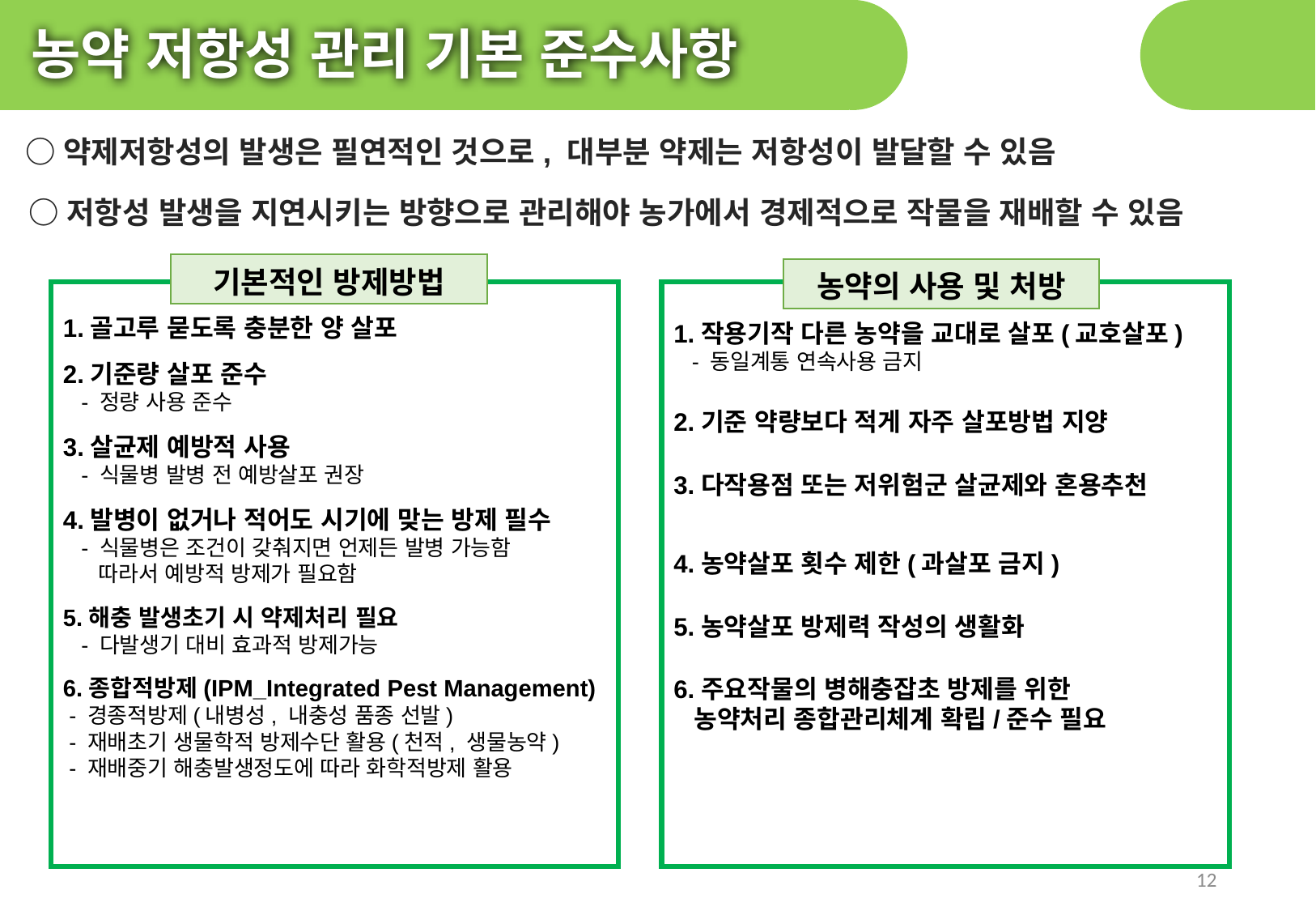

농약 저항성 관리 기본 준수사항
  ○약제저항성의 발생은 필연적인 것으로, 대부분 약제는 저항성이 발달할 수 있음

  ○저항성 발생을 지연시키는 방향으로 관리해야 농가에서 경제적으로 작물을 재배할 수 있음

기본적인 방제방법

농약의 사용 및 처방

1.골고루 묻도록 충분한 양 살포

2.기준량 살포 준수
   - 정량 사용 준수

3.살균제 예방적 사용
   - 식물병 발병 전 예방살포 권장

4.발병이 없거나 적어도 시기에 맞는 방제 필수
   - 식물병은 조건이 갖춰지면 언제든 발병 가능함
     따라서 예방적 방제가 필요함

5.해충 발생초기 시 약제처리 필요
   - 다발생기 대비 효과적 방제가능

6.종합적방제(IPM_Integrated Pest Management)
 - 경종적방제(내병성, 내충성 품종 선발)
 - 재배초기 생물학적 방제수단 활용(천적, 생물농약)
 - 재배중기 해충발생정도에 따라 화학적방제 활용

1.작용기작 다른 농약을 교대로 살포(교호살포)
   - 동일계통 연속사용 금지

2.기준 약량보다 적게 자주 살포방법 지양

3.다작용점 또는 저위험군 살균제와 혼용추천

4.농약살포 횟수 제한(과살포 금지)

5.농약살포 방제력 작성의 생활화

6.주요작물의 병해충잡초 방제를 위한
  농약처리 종합관리체계 확립/준수 필요
12